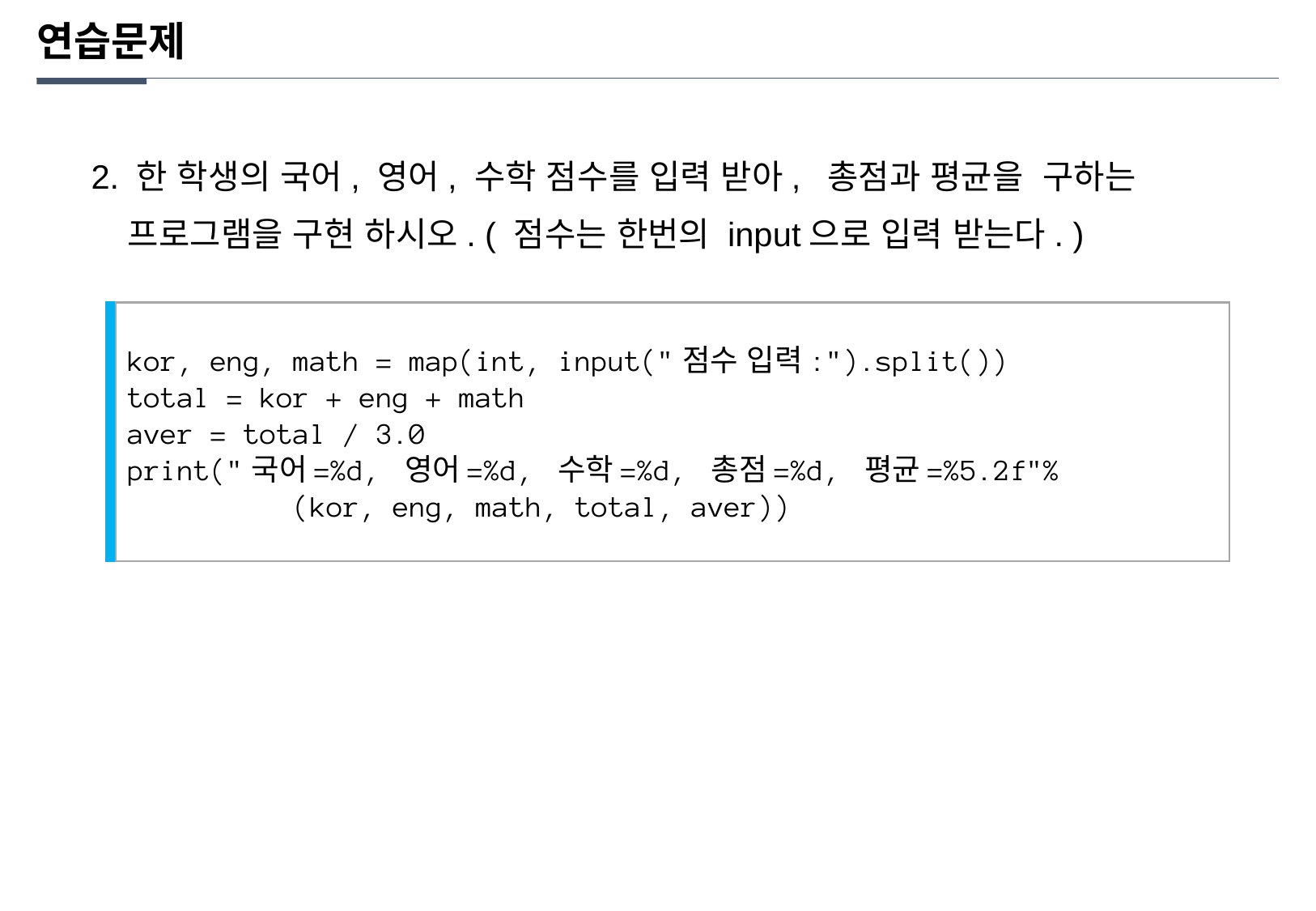

연습문제
2. 한 학생의 국어, 영어, 수학 점수를 입력 받아,  총점과 평균을  구하는
   프로그램을 구현 하시오. ( 점수는 한번의 input으로 입력 받는다. )

kor, eng, math = map(int, input("점수 입력:").split())
total = kor + eng + math
aver = total / 3.0
print("국어=%d, 영어=%d, 수학=%d, 총점=%d, 평균=%5.2f"%
          (kor, eng, math, total, aver))